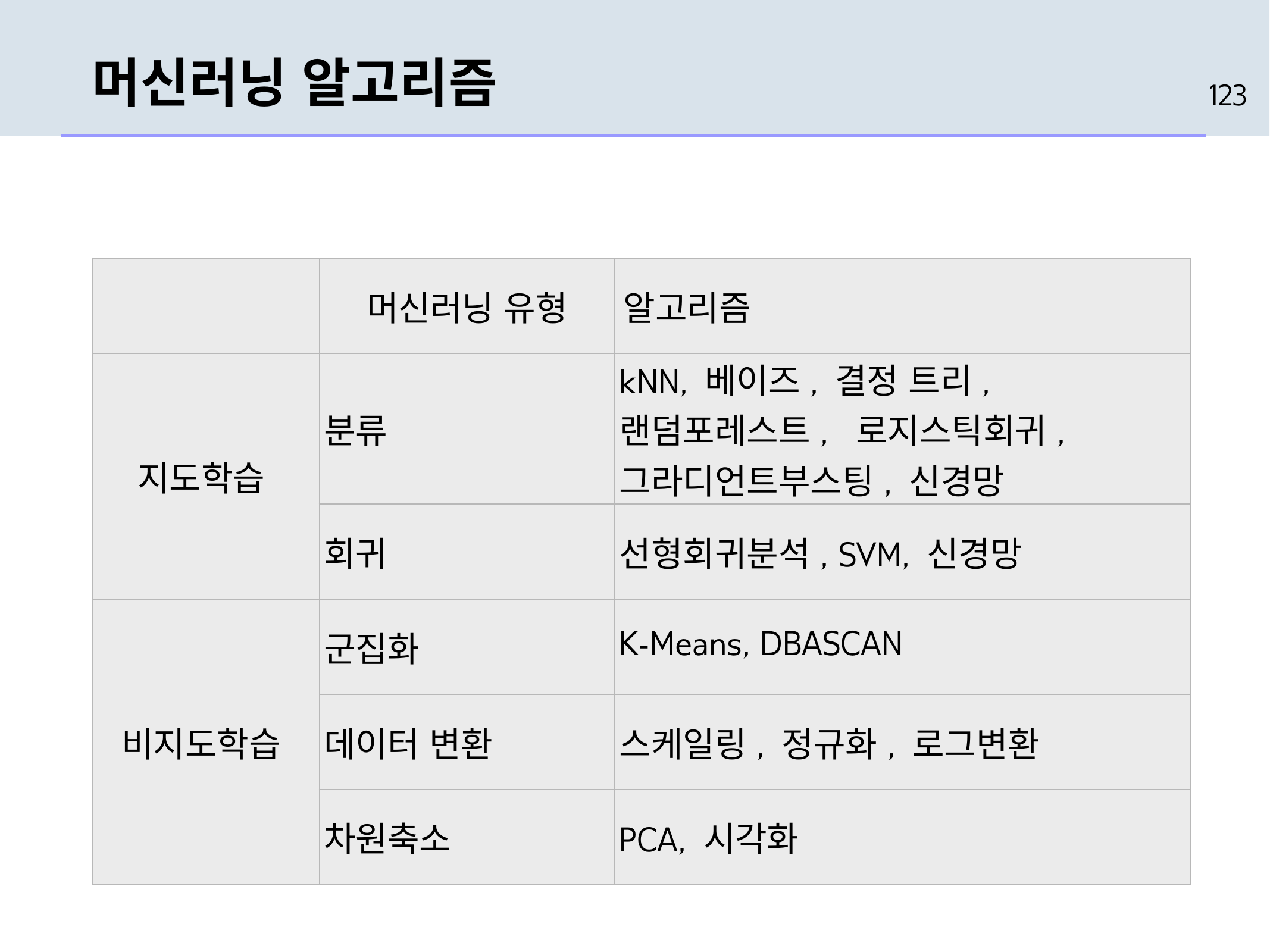

# 머신러닝 알고리즘
123
|  | 머신러닝 유형 | 알고리즘 |
| --- | --- | --- |
| 지도학습 | 분류 | kNN, 베이즈, 결정 트리, 랜덤포레스트,  로지스틱회귀, 그라디언트부스팅, 신경망 |
|  | 회귀 | 선형회귀분석, SVM, 신경망 |
| 비지도학습 | 군집화 | K-Means, DBASCAN |
|  | 데이터 변환 | 스케일링, 정규화, 로그변환 |
|  | 차원축소 | PCA, 시각화 |